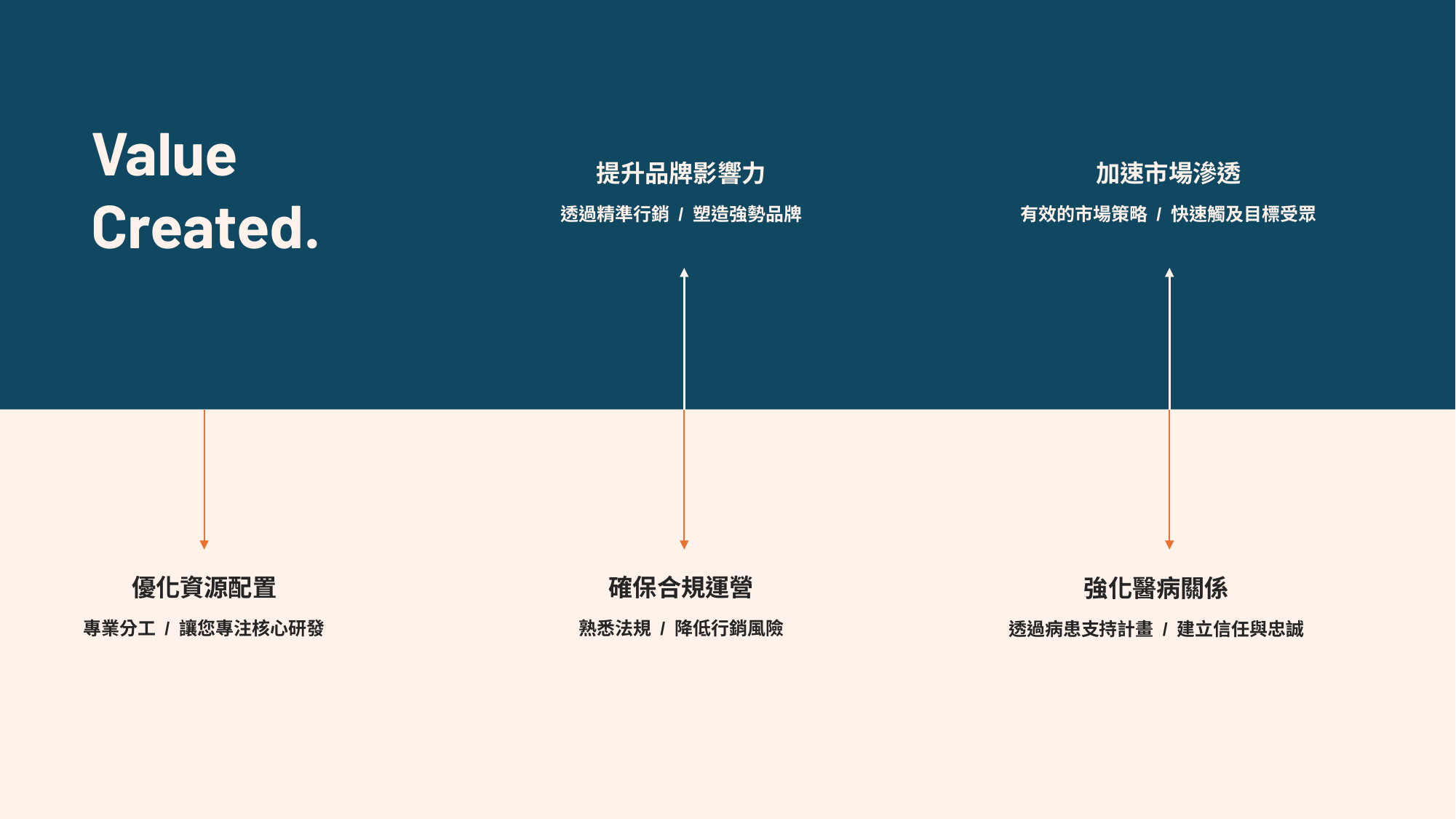

Value
Created.
提升品牌影響力
透過精準行銷 / 塑造強勢品牌
加速市場滲透
有效的市場策略 / 快速觸及目標受眾
優化資源配置
專業分工 / 讓您專注核心研發
確保合規運營
熟悉法規 / 降低行銷風險
強化醫病關係
透過病患支持計畫 / 建立信任與忠誠